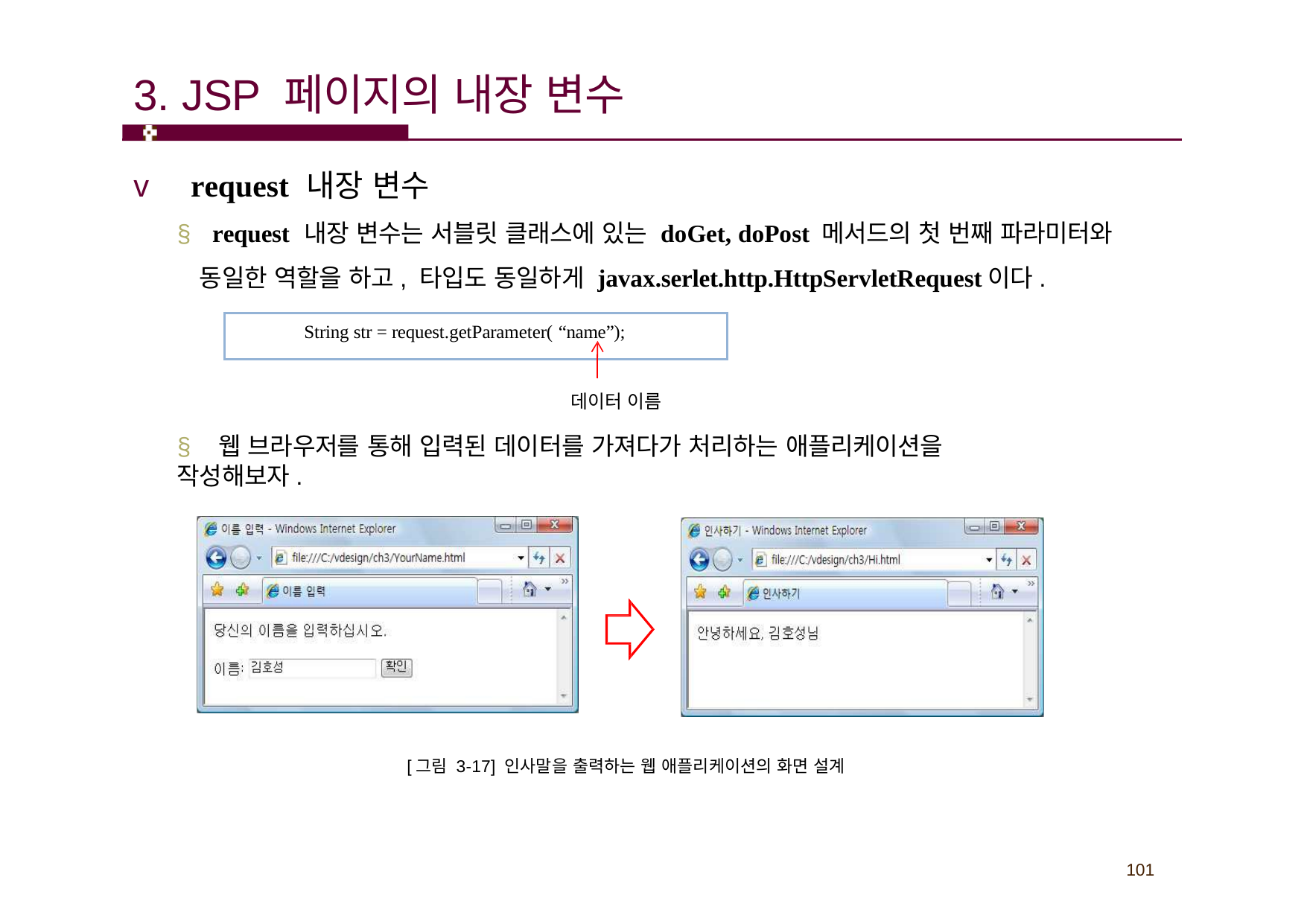

# 3. JSP 페이지의 내장 변수

v  request 내장 변수
§  request 내장 변수는 서블릿 클래스에 있는 doGet, doPost 메서드의 첫 번째 파라미터와 동일한 역할을 하고, 타입도 동일하게 javax.serlet.http.HttpServletRequest이다.

String str = request.getParameter( “name”);

데이터 이름

§  웹 브라우저를 통해 입력된 데이터를 가져다가 처리하는 애플리케이션을 작성해보자.

[그림 3-17] 인사말을 출력하는 웹 애플리케이션의 화면 설계
101